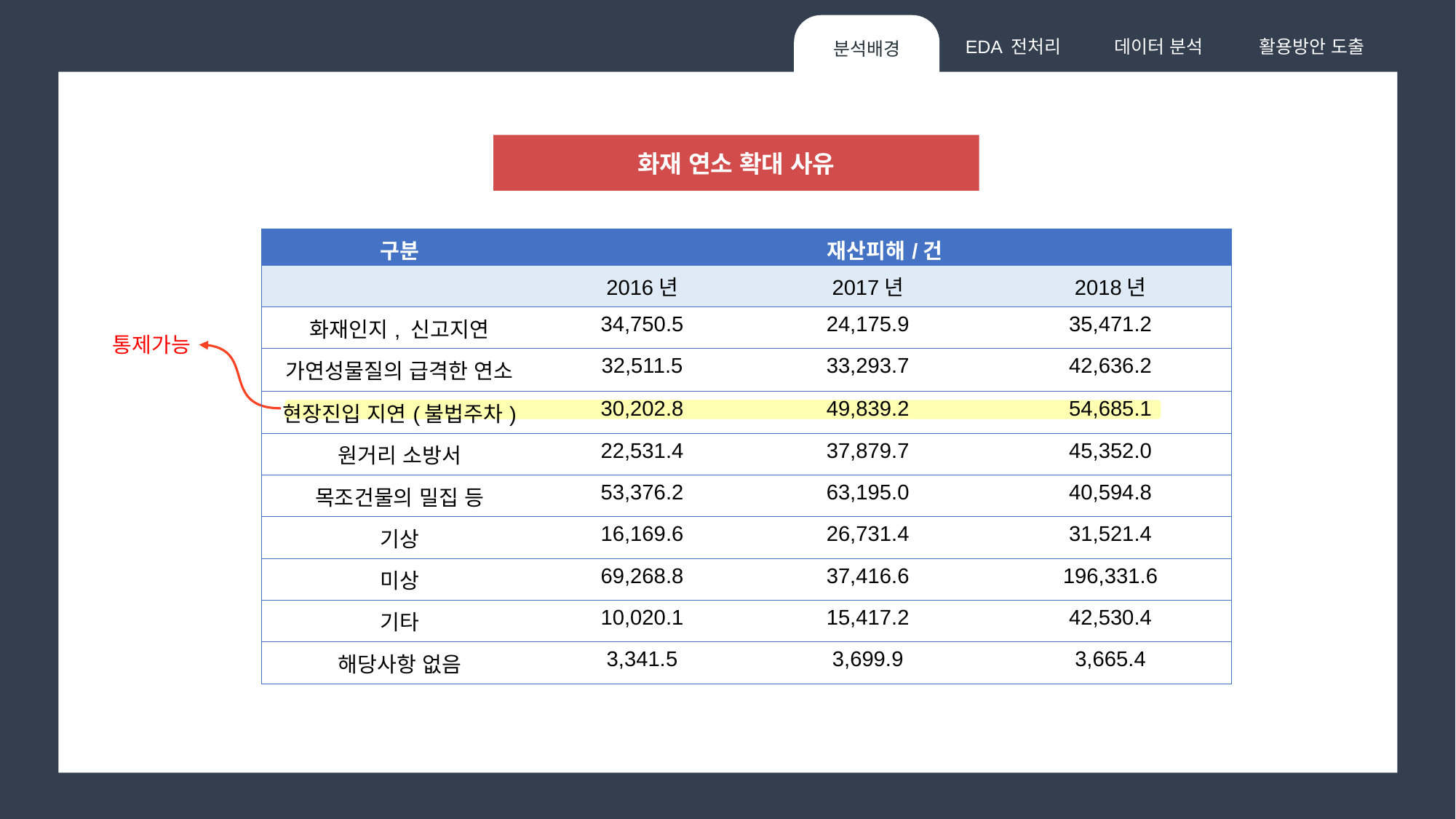

데이터 분석
활용방안 도출
EDA 전처리
분석배경

화재 연소 확대 사유
| 구분 | 재산피해/건 |  |  |
| --- | --- | --- | --- |
|  | 2016년 | 2017년 | 2018년 |
| 화재인지, 신고지연 | 34,750.5 | 24,175.9 | 35,471.2 |
| 가연성물질의 급격한 연소 | 32,511.5 | 33,293.7 | 42,636.2 |
| 현장진입 지연(불법주차) | 30,202.8 | 49,839.2 | 54,685.1 |
| 원거리 소방서 | 22,531.4 | 37,879.7 | 45,352.0 |
| 목조건물의 밀집 등 | 53,376.2 | 63,195.0 | 40,594.8 |
| 기상 | 16,169.6 | 26,731.4 | 31,521.4 |
| 미상 | 69,268.8 | 37,416.6 | 196,331.6 |
| 기타 | 10,020.1 | 15,417.2 | 42,530.4 |
| 해당사항 없음 | 3,341.5 | 3,699.9 | 3,665.4 |
통제가능